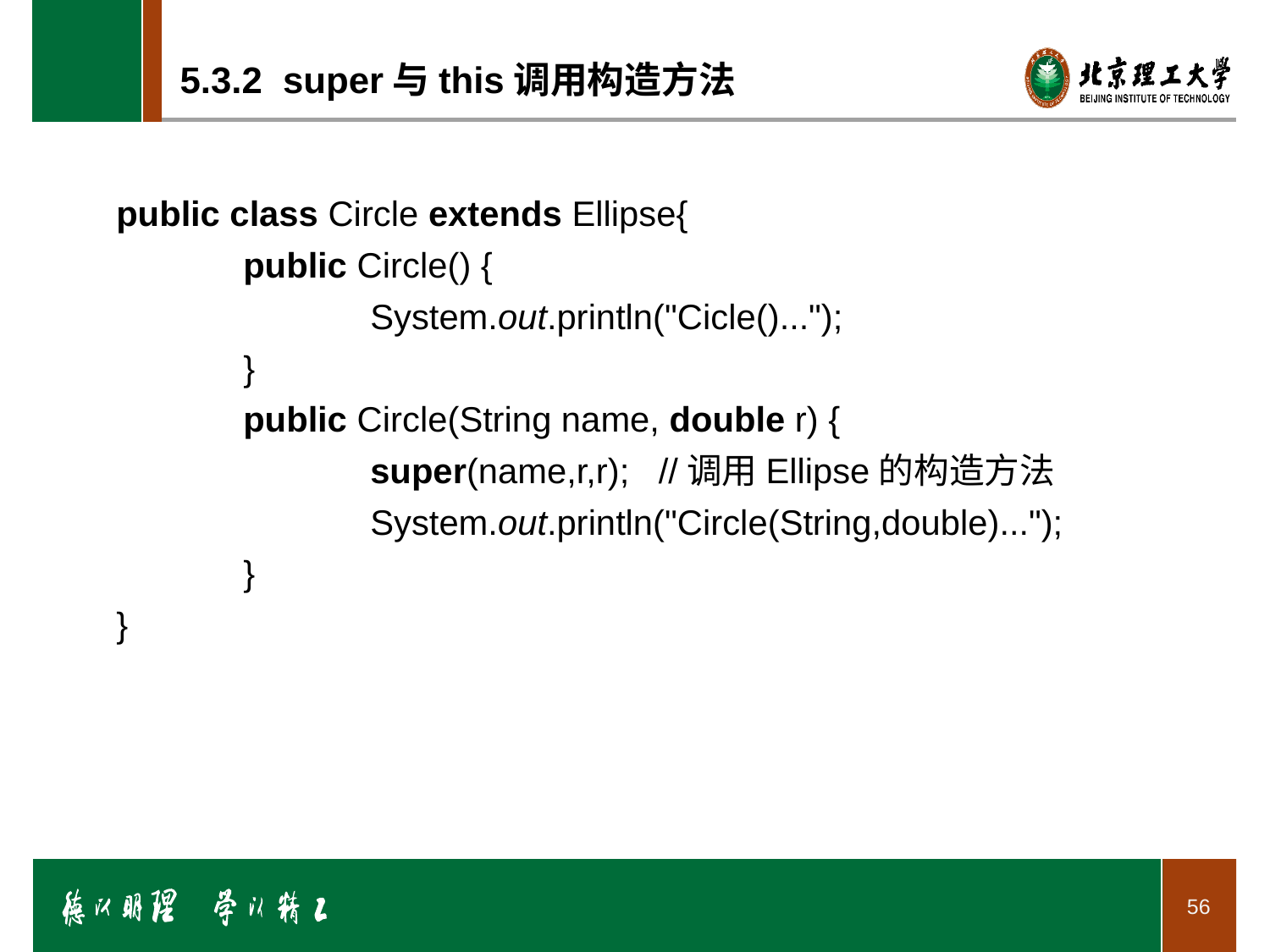

# 5.3.2  super与this调用构造方法
public class Circle extends Ellipse{
	public Circle() {
		System.out.println("Cicle()...");
	}
	public Circle(String name, double r) {
		super(name,r,r);   //调用Ellipse的构造方法
		System.out.println("Circle(String,double)...");
	}
}